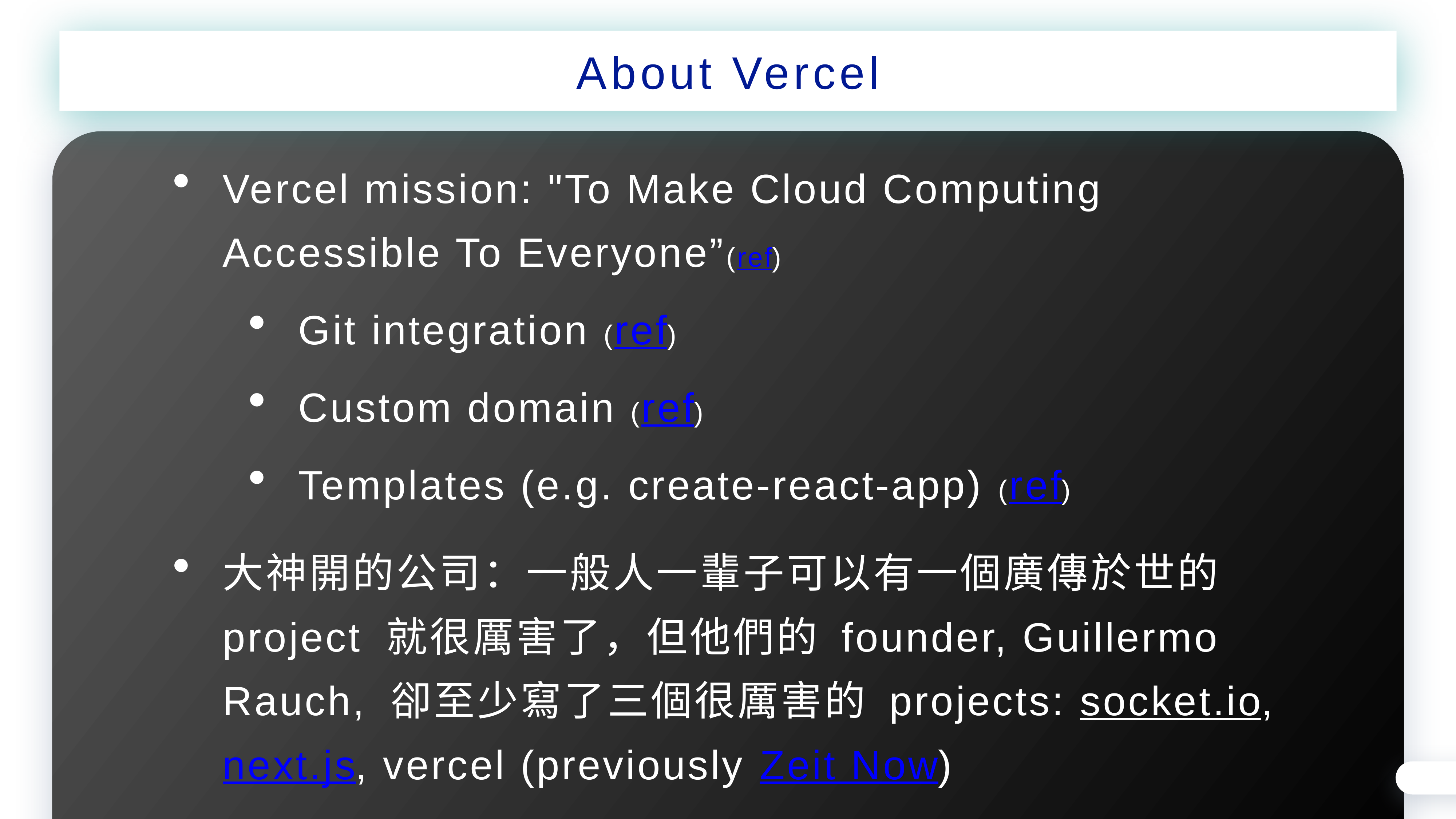

About Vercel
Vercel mission: "To Make Cloud Computing Accessible To Everyone”(ref)
Git integration (ref)
Custom domain (ref)
Templates (e.g. create-react-app) (ref)
大神開的公司：一般人一輩子可以有一個廣傳於世的 project 就很厲害了，但他們的 founder, Guillermo Rauch, 卻至少寫了三個很厲害的 projects: socket.io, next.js, vercel (previously Zeit Now)
48